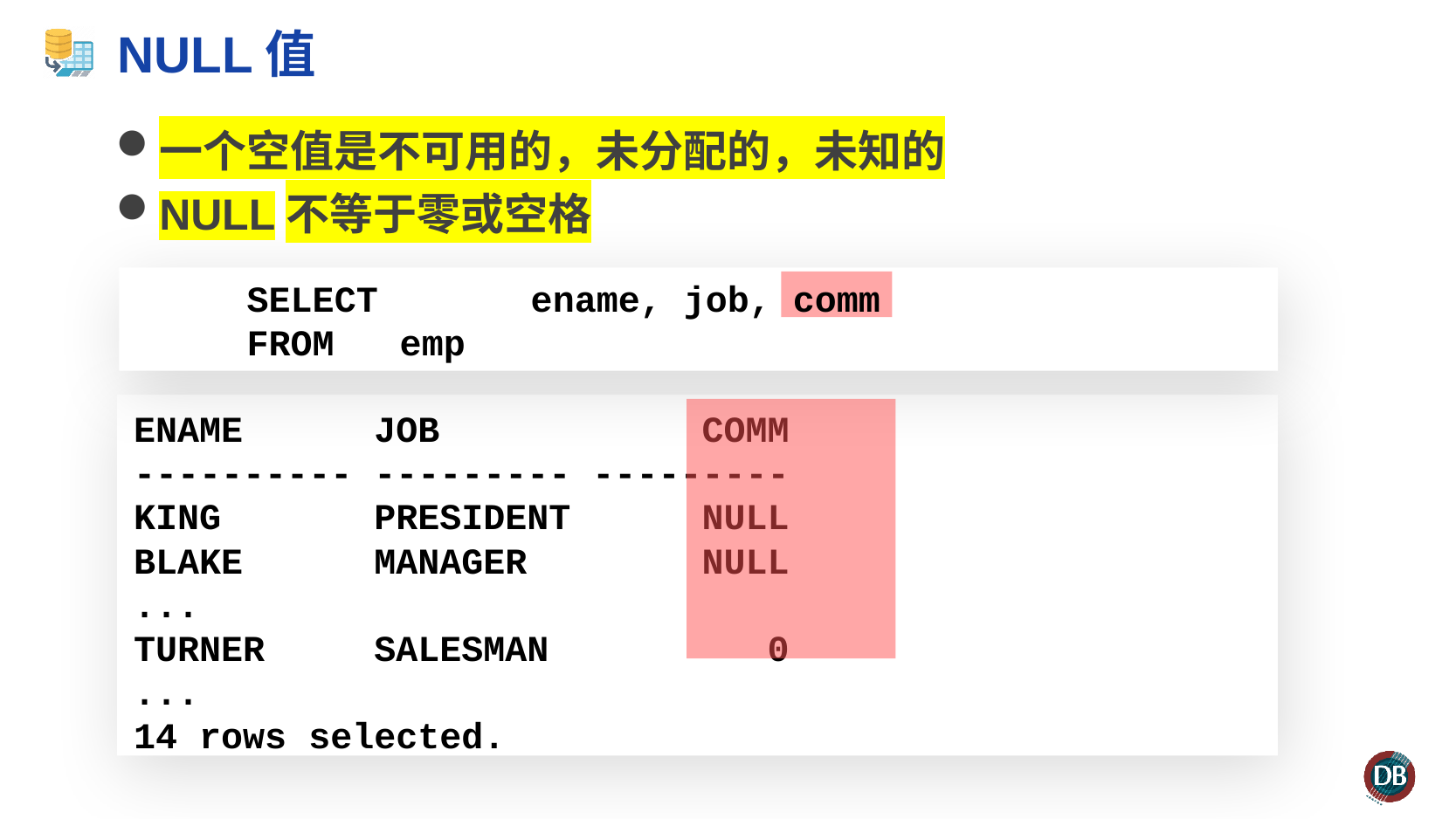

# NULL值
一个空值是不可用的，未分配的，未知的
NULL不等于零或空格
     SELECT 	ename, job, comm
     FROM		emp

ENAME      JOB            COMM
---------- --------- ---------
KING       PRESIDENT      NULL
BLAKE      MANAGER        NULL
...
TURNER     SALESMAN          0
...
14 rows selected.